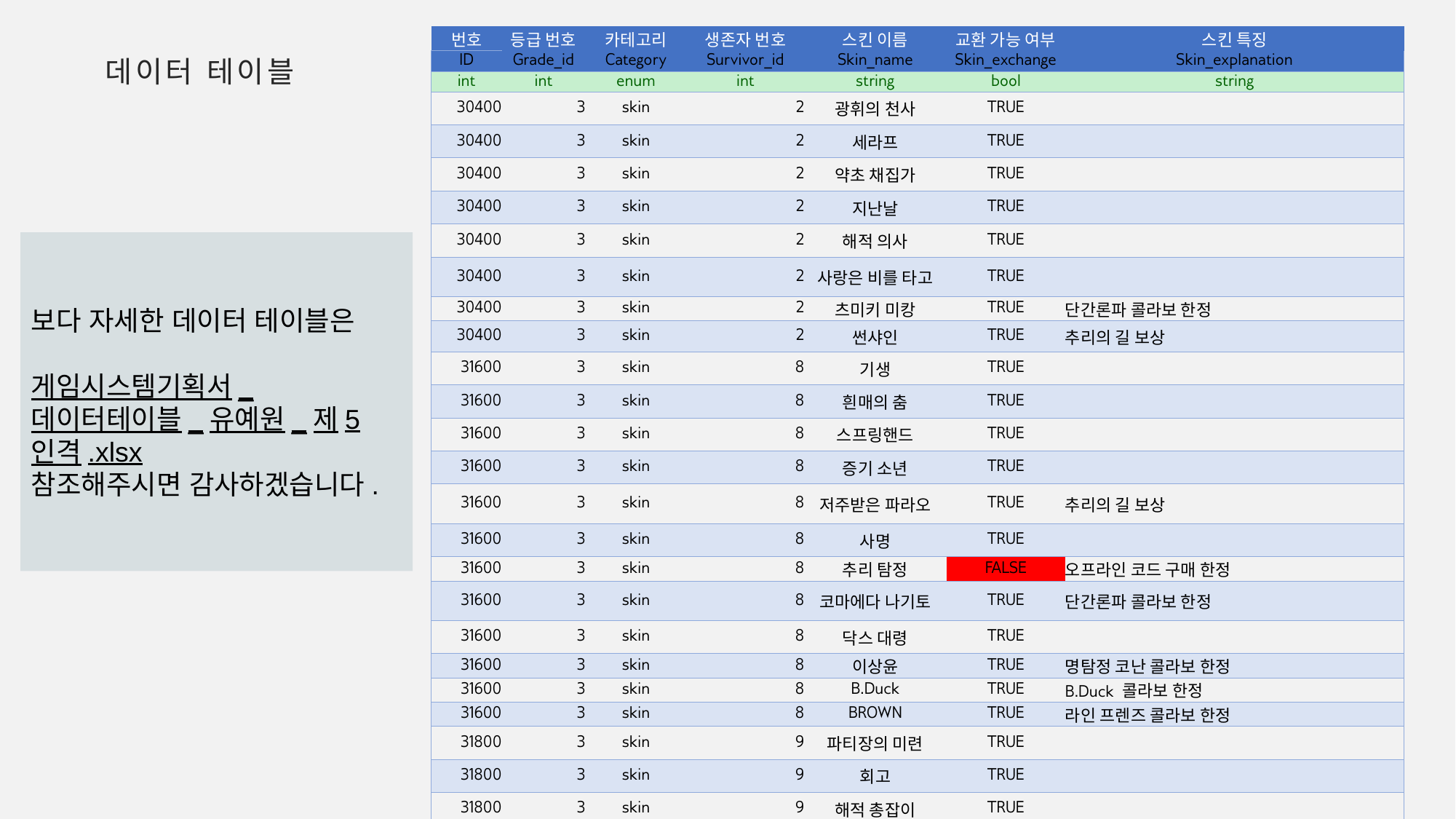

데이터 테이블
| 번호 | 등급 번호 | 카테고리 | 생존자 번호 | 스킨 이름 | 교환 가능 여부 | 스킨 특징 |
| --- | --- | --- | --- | --- | --- | --- |
| ID | Grade\_id | Category | Survivor\_id | Skin\_name | Skin\_exchange | Skin\_explanation |
| int | int | enum | int | string | bool | string |
| 30400 | 3 | skin | 2 | 광휘의 천사 | TRUE |  |
| 30400 | 3 | skin | 2 | 세라프 | TRUE |  |
| 30400 | 3 | skin | 2 | 약초 채집가 | TRUE |  |
| 30400 | 3 | skin | 2 | 지난날 | TRUE |  |
| 30400 | 3 | skin | 2 | 해적 의사 | TRUE |  |
| 30400 | 3 | skin | 2 | 사랑은 비를 타고 | TRUE |  |
| 30400 | 3 | skin | 2 | 츠미키 미캉 | TRUE | 단간론파 콜라보 한정 |
| 30400 | 3 | skin | 2 | 썬샤인 | TRUE | 추리의 길 보상 |
| 31600 | 3 | skin | 8 | 기생 | TRUE |  |
| 31600 | 3 | skin | 8 | 흰매의 춤 | TRUE |  |
| 31600 | 3 | skin | 8 | 스프링핸드 | TRUE |  |
| 31600 | 3 | skin | 8 | 증기 소년 | TRUE |  |
| 31600 | 3 | skin | 8 | 저주받은 파라오 | TRUE | 추리의 길 보상 |
| 31600 | 3 | skin | 8 | 사명 | TRUE |  |
| 31600 | 3 | skin | 8 | 추리 탐정 | FALSE | 오프라인 코드 구매 한정 |
| 31600 | 3 | skin | 8 | 코마에다 나기토 | TRUE | 단간론파 콜라보 한정 |
| 31600 | 3 | skin | 8 | 닥스 대령 | TRUE |  |
| 31600 | 3 | skin | 8 | 이상윤 | TRUE | 명탐정 코난 콜라보 한정 |
| 31600 | 3 | skin | 8 | B.Duck | TRUE | B.Duck 콜라보 한정 |
| 31600 | 3 | skin | 8 | BROWN | TRUE | 라인 프렌즈 콜라보 한정 |
| 31800 | 3 | skin | 9 | 파티장의 미련 | TRUE |  |
| 31800 | 3 | skin | 9 | 회고 | TRUE |  |
| 31800 | 3 | skin | 9 | 해적 총잡이 | TRUE |  |

보다 자세한 데이터 테이블은

게임시스템기획서_데이터테이블_유예원_제5인격.xlsx
참조해주시면 감사하겠습니다.